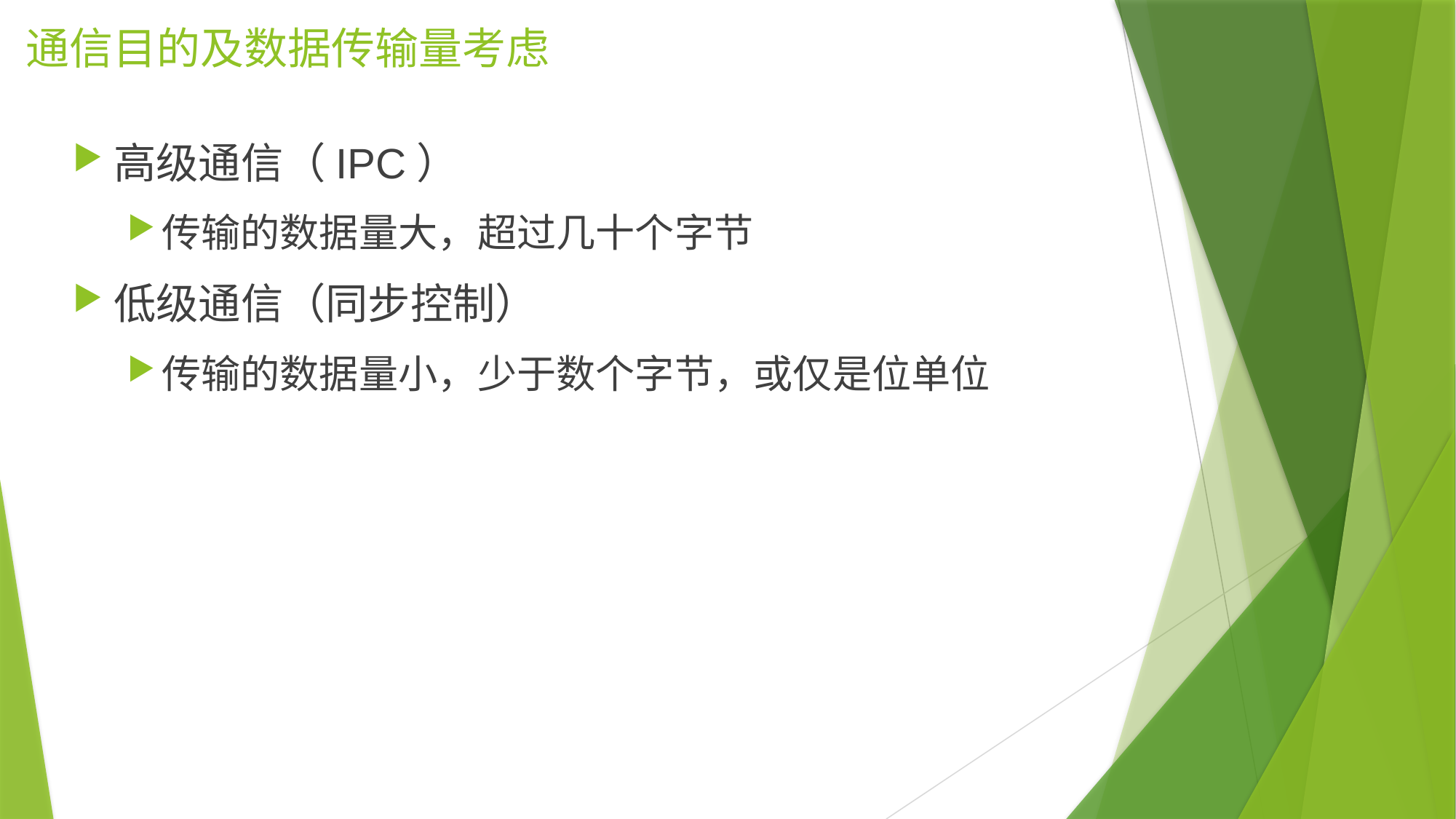

# 通信目的及数据传输量考虑
高级通信（IPC）
传输的数据量大，超过几十个字节
低级通信（同步控制）
传输的数据量小，少于数个字节，或仅是位单位